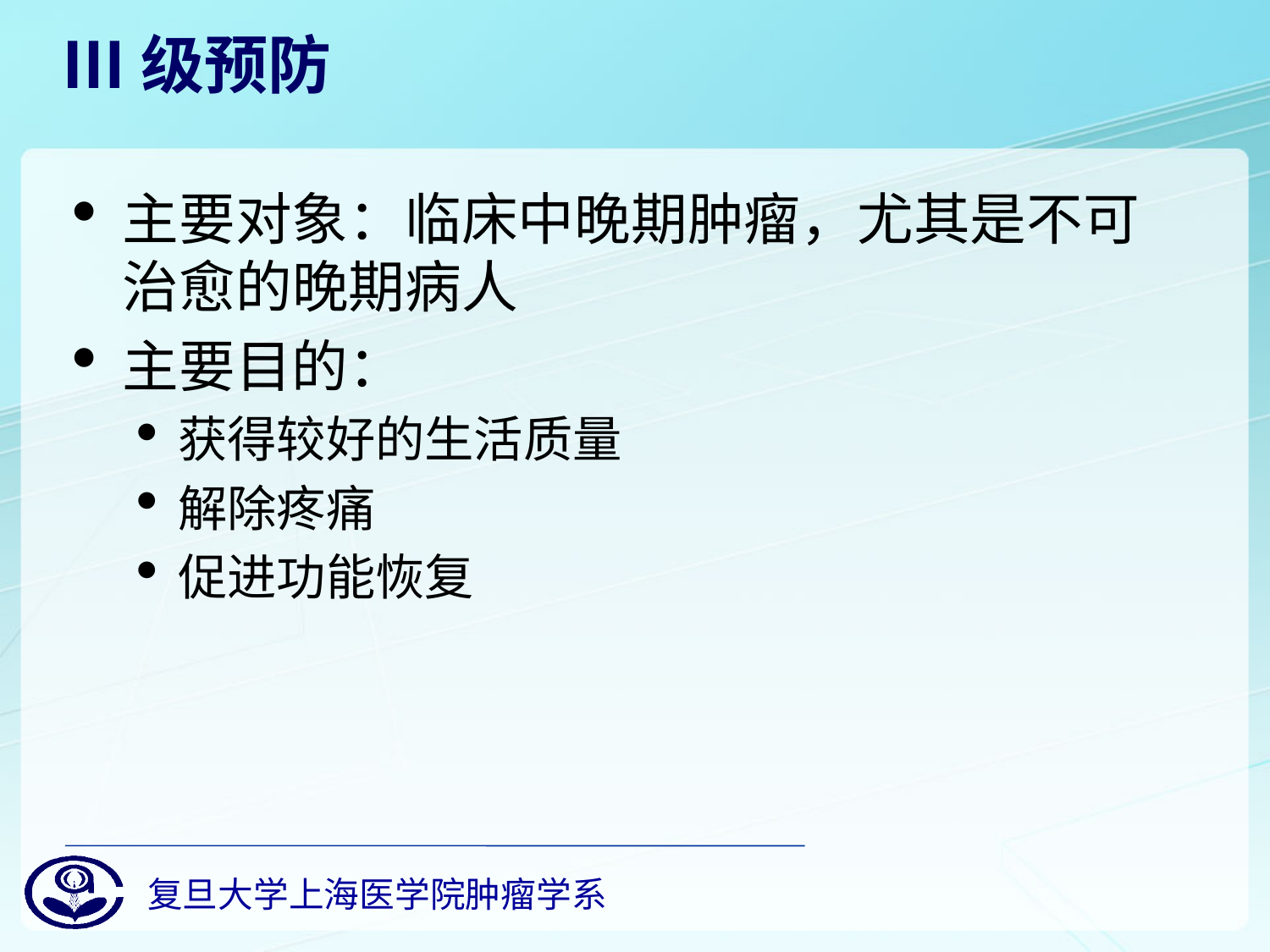

# Ⅲ级预防
主要对象：临床中晚期肿瘤，尤其是不可治愈的晚期病人
主要目的：
获得较好的生活质量
解除疼痛
促进功能恢复